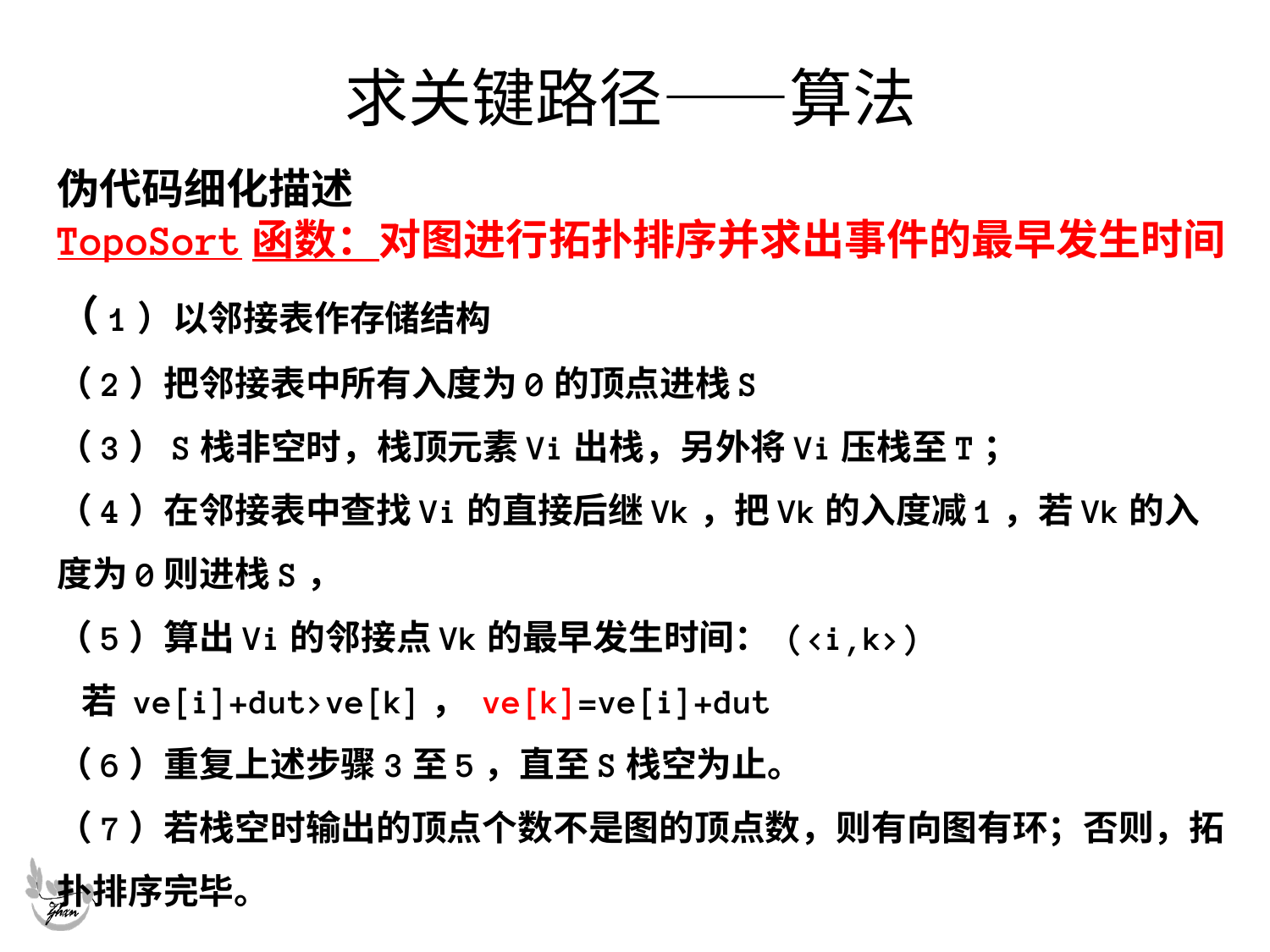

# 求关键路径——算法
伪代码细化描述
TopoSort函数：对图进行拓扑排序并求出事件的最早发生时间
（1）以邻接表作存储结构
（2）把邻接表中所有入度为0的顶点进栈S
（3）S栈非空时，栈顶元素Vi出栈，另外将Vi压栈至T；
（4）在邻接表中查找Vi的直接后继Vk，把Vk的入度减1，若Vk的入度为0则进栈S，
（5）算出Vi的邻接点Vk的最早发生时间： (<i,k>)
  若 ve[i]+dut>ve[k]， ve[k]=ve[i]+dut
（6）重复上述步骤3至5，直至S栈空为止。
（7）若栈空时输出的顶点个数不是图的顶点数，则有向图有环；否则，拓扑排序完毕。

169